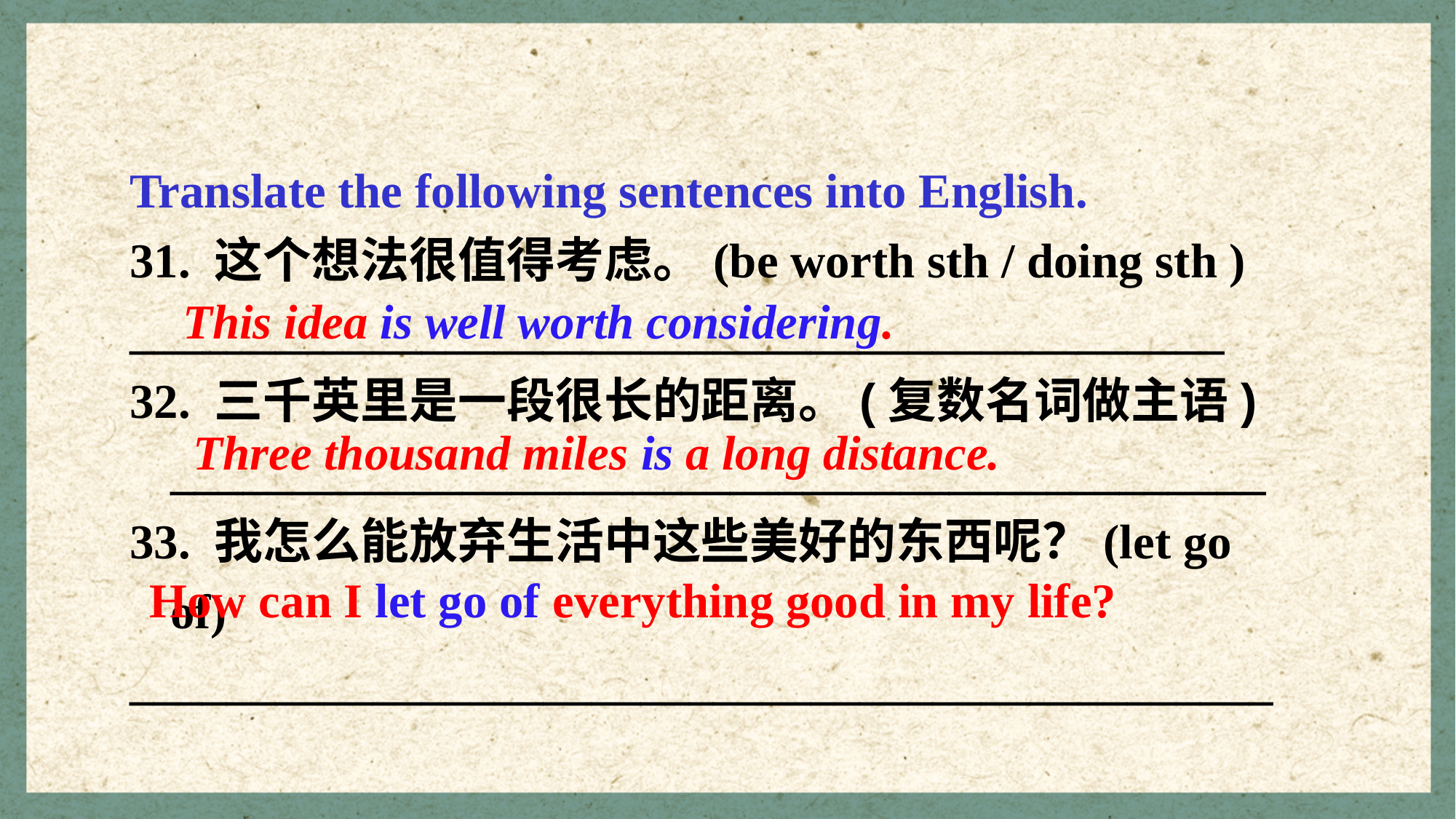

Translate the following sentences into English.
31. 这个想法很值得考虑。(be worth sth / doing sth ) _____________________________________________
32. 三千英里是一段很长的距离。(复数名词做主语)   _____________________________________________
33. 我怎么能放弃生活中这些美好的东西呢？(let go of)
_______________________________________________

This idea is well worth considering.
Three thousand miles is a long distance.
How can I let go of everything good in my life?